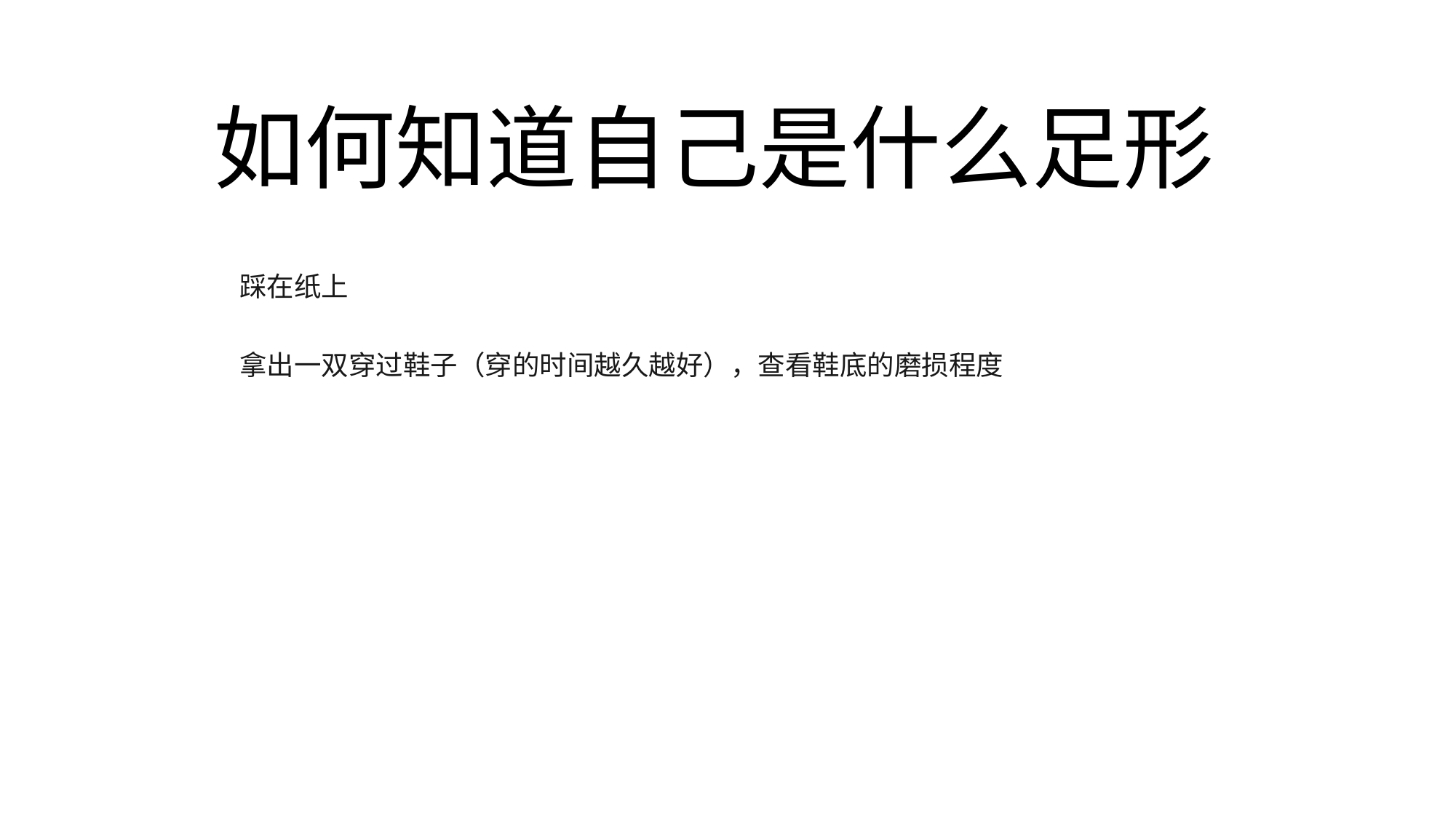

# 如何知道自己是什么足形
踩在纸上
拿出一双穿过鞋子（穿的时间越久越好），查看鞋底的磨损程度